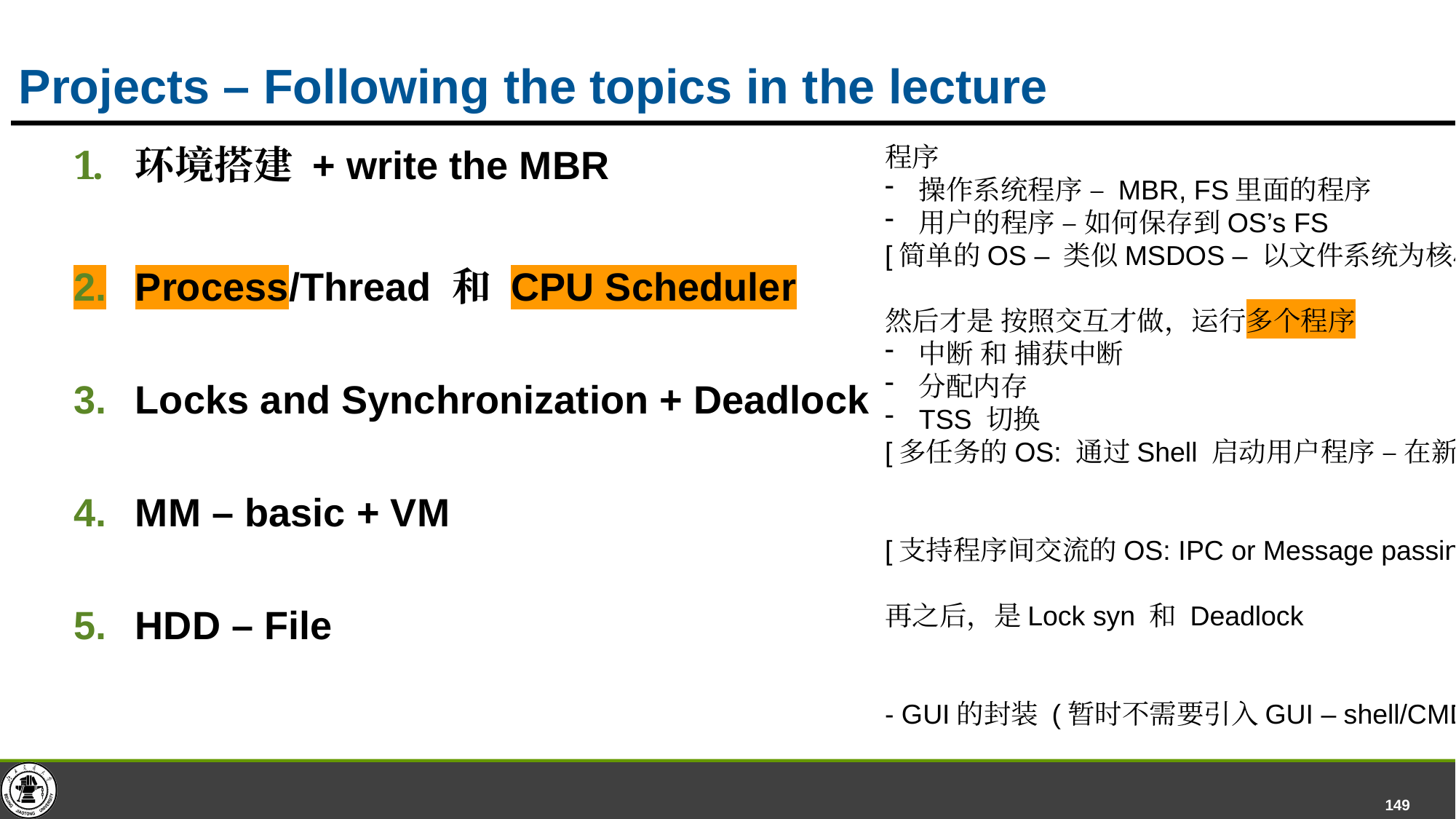

# Projects – Following the topics in the lecture
环境搭建 + write the MBR

Process/Thread 和 CPU Scheduler

Locks and Synchronization + Deadlock

MM – basic + VM

HDD – File
程序
操作系统程序 – MBR, FS里面的程序
用户的程序 – 如何保存到OS’s FS
[简单的OS – 类似MSDOS – 以文件系统为核心: 找到用户的程序]

然后才是 按照交互才做，运行多个程序
中断 和 捕获中断
分配内存
TSS 切换
[多任务的OS: 通过Shell 启动用户程序 – 在新的Console 运行]

[支持程序间交流的OS: IPC or Message passing]

再之后，是Lock syn 和 Deadlock

- GUI的封装 (暂时不需要引入GUI – shell/CMD即可体会操作系统)